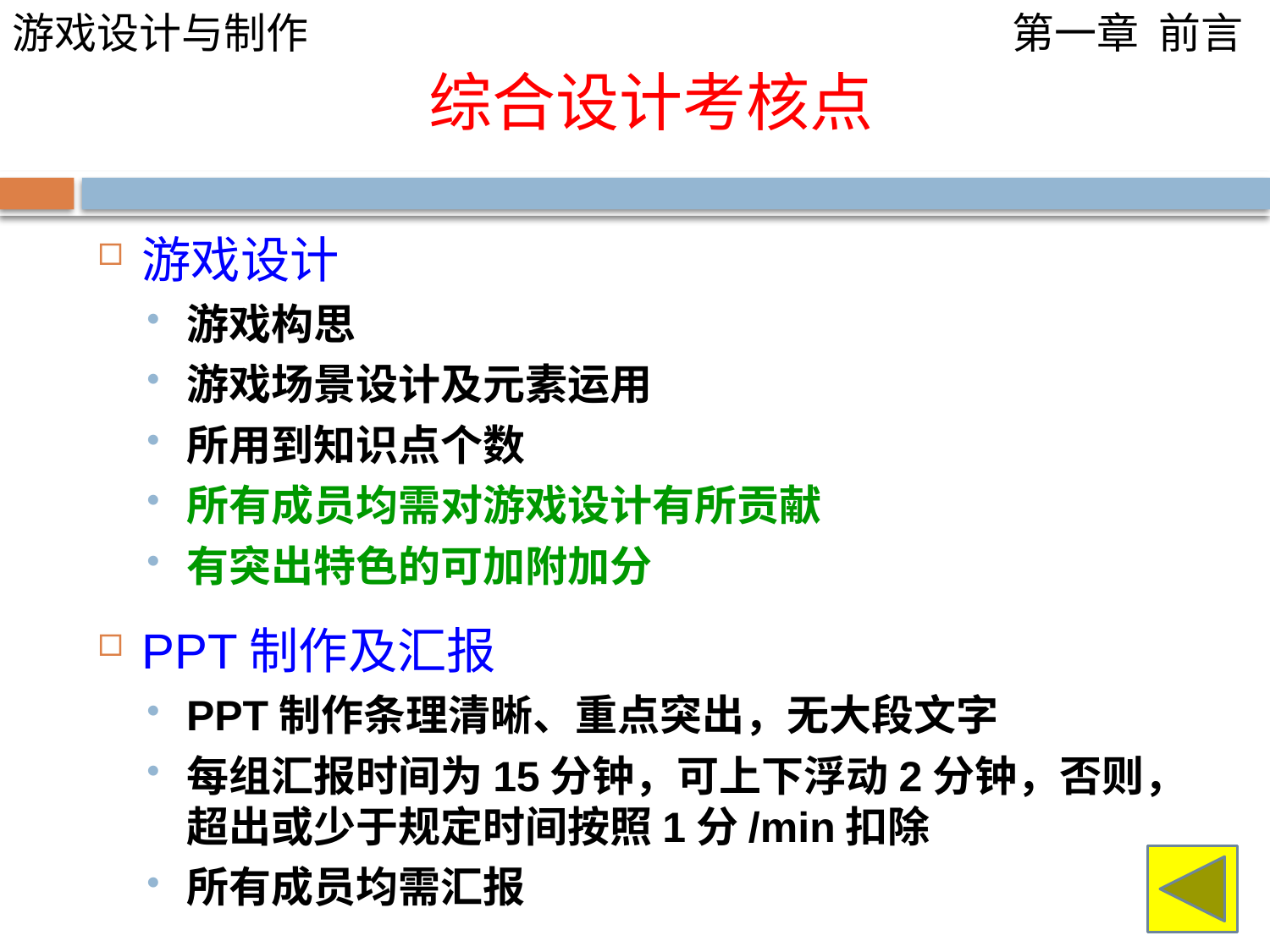

# 综合设计考核点
12
游戏设计
游戏构思
游戏场景设计及元素运用
所用到知识点个数
所有成员均需对游戏设计有所贡献
有突出特色的可加附加分
PPT制作及汇报
PPT制作条理清晰、重点突出，无大段文字
每组汇报时间为15分钟，可上下浮动2分钟，否则，超出或少于规定时间按照1分/min扣除
所有成员均需汇报